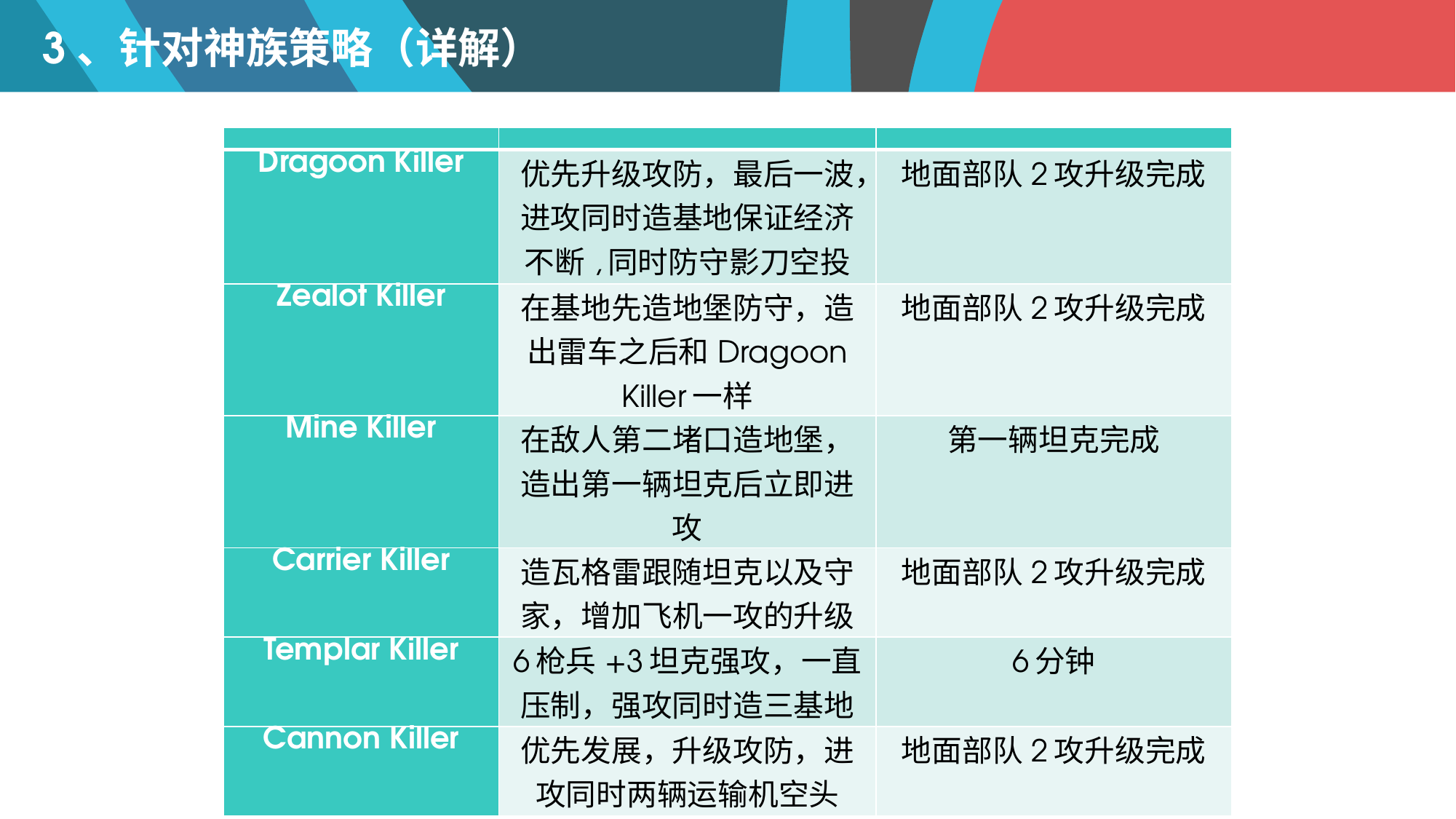

3、针对神族策略（详解）
|  |  |  |
| --- | --- | --- |
| Dragoon Killer | 优先升级攻防，最后一波，进攻同时造基地保证经济不断,同时防守影刀空投 | 地面部队2攻升级完成 |
| Zealot Killer | 在基地先造地堡防守，造出雷车之后和Dragoon Killer一样 | 地面部队2攻升级完成 |
| Mine Killer | 在敌人第二堵口造地堡，造出第一辆坦克后立即进攻 | 第一辆坦克完成 |
| Carrier Killer | 造瓦格雷跟随坦克以及守家，增加飞机一攻的升级 | 地面部队2攻升级完成 |
| Templar Killer | 6枪兵+3坦克强攻，一直压制，强攻同时造三基地 | 6分钟 |
| Cannon Killer | 优先发展，升级攻防，进攻同时两辆运输机空头 | 地面部队2攻升级完成 |